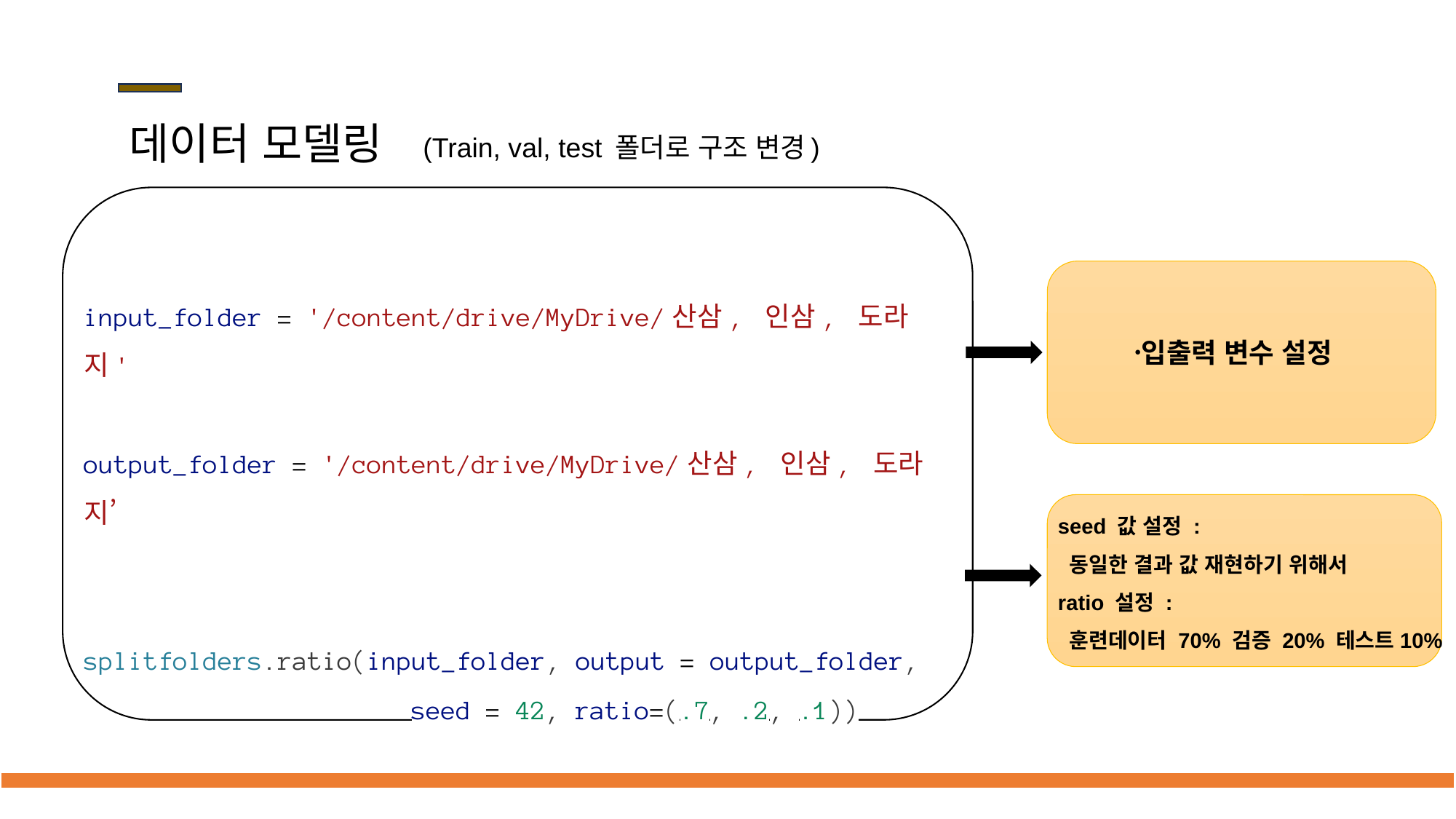

# 데이터 모델링
(Train, val, test 폴더로 구조 변경)

input_folder = '/content/drive/MyDrive/산삼, 인삼, 도라지'
output_folder = '/content/drive/MyDrive/산삼, 인삼, 도라지’

splitfolders.ratio(input_folder, output = output_folder,
			seed = 42, ratio=(.7, .2, .1))
입〮출력 변수 설정

seed 값 설정 :
 동일한 결과 값 재현하기 위해서
ratio 설정 :
 훈련데이터 70% 검증 20% 테스트10%